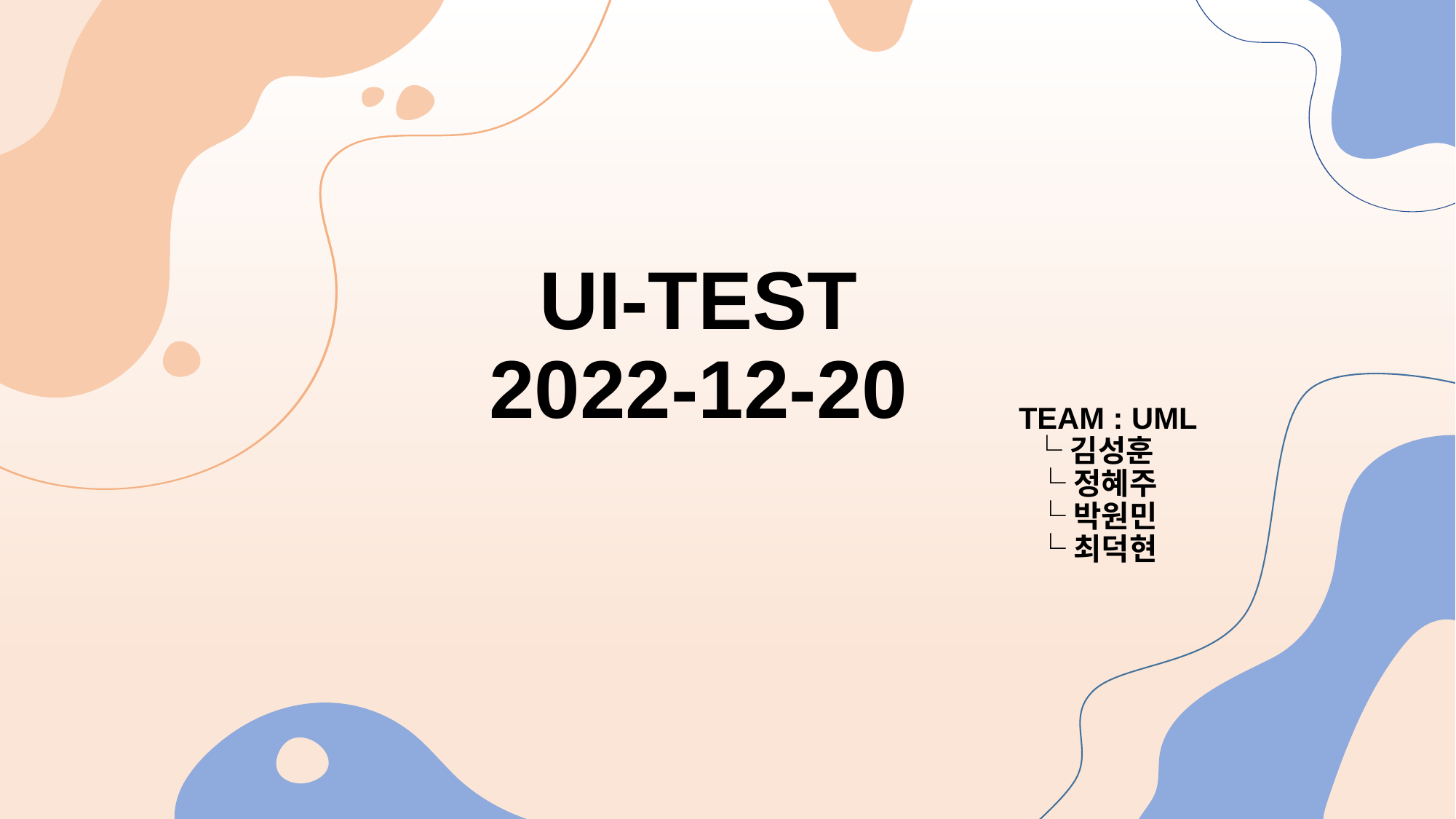

# UI-TEST 2022-12-20

TEAM : UML
  └김성훈
  └정혜주
  └박원민
  └최덕현